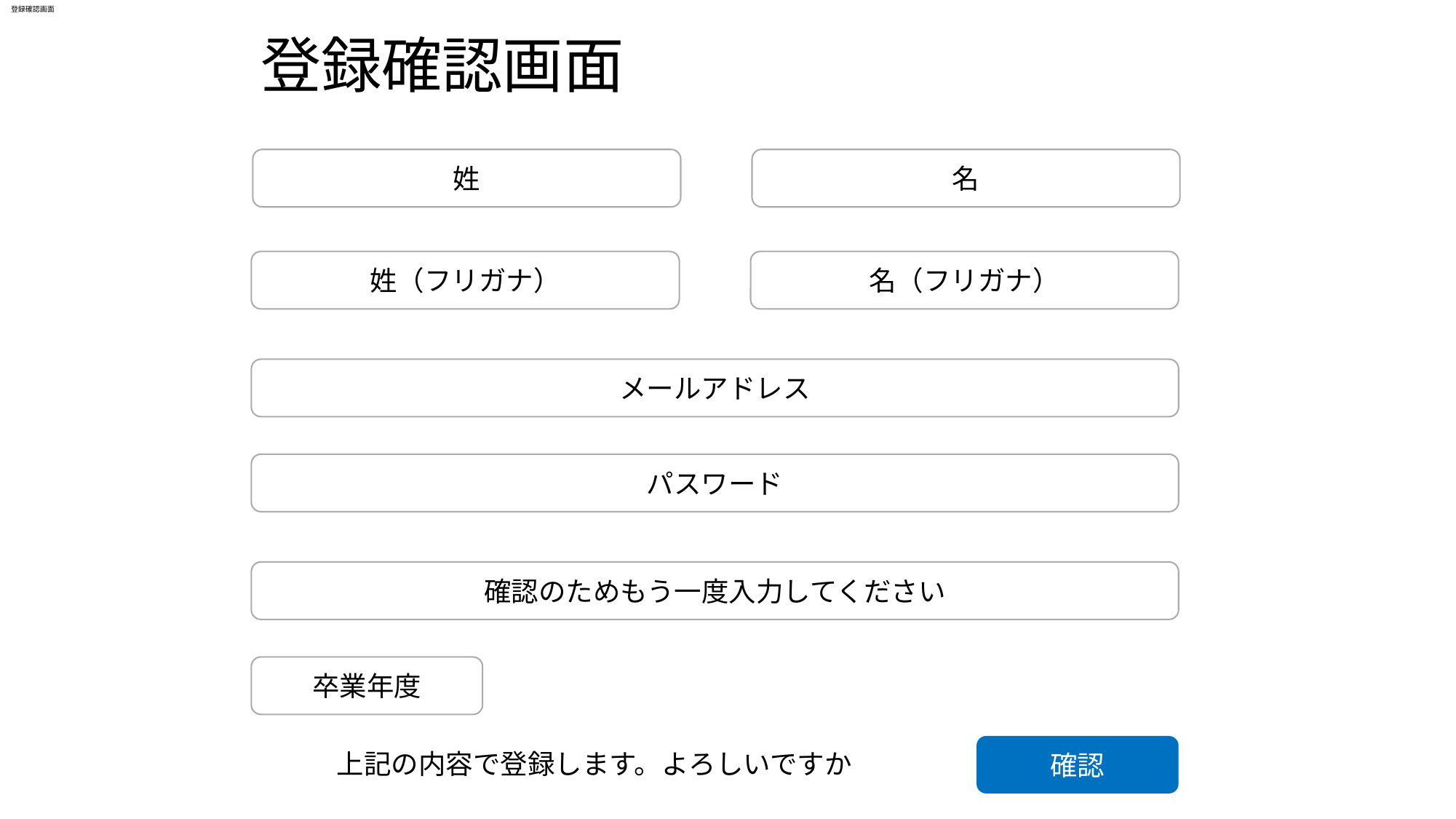

# 登録確認画面
登録確認画面
名
姓
名（フリガナ）
姓（フリガナ）
メールアドレス
パスワード
確認のためもう一度入力してください
卒業年度
上記の内容で登録します。よろしいですか
確認